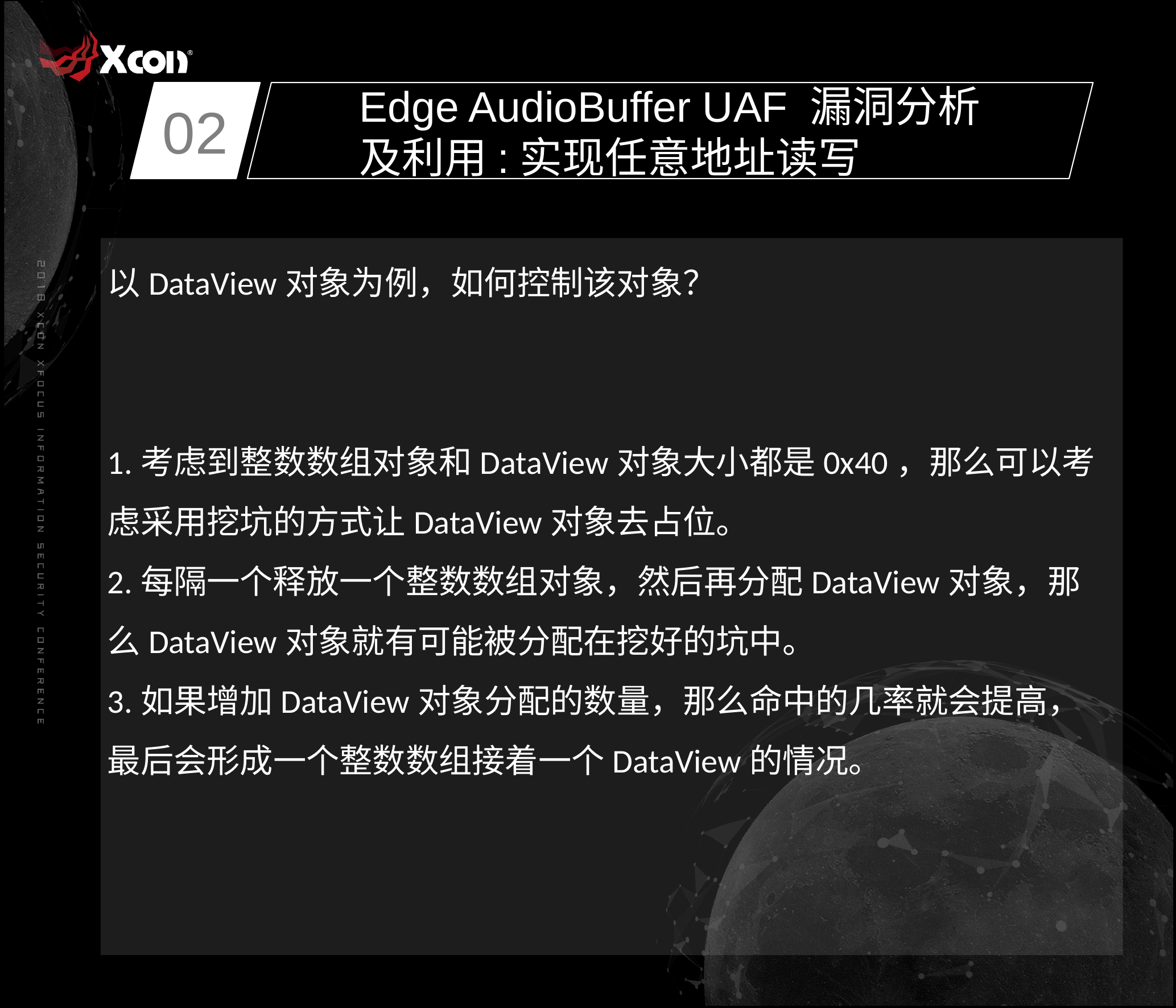

02
Edge AudioBuffer UAF 漏洞分析及利用:实现任意地址读写
以DataView对象为例，如何控制该对象？

1.考虑到整数数组对象和DataView对象大小都是0x40，那么可以考虑采用挖坑的方式让DataView对象去占位。
2.每隔一个释放一个整数数组对象，然后再分配DataView对象，那么DataView对象就有可能被分配在挖好的坑中。
3.如果增加DataView对象分配的数量，那么命中的几率就会提高，最后会形成一个整数数组接着一个DataView的情况。